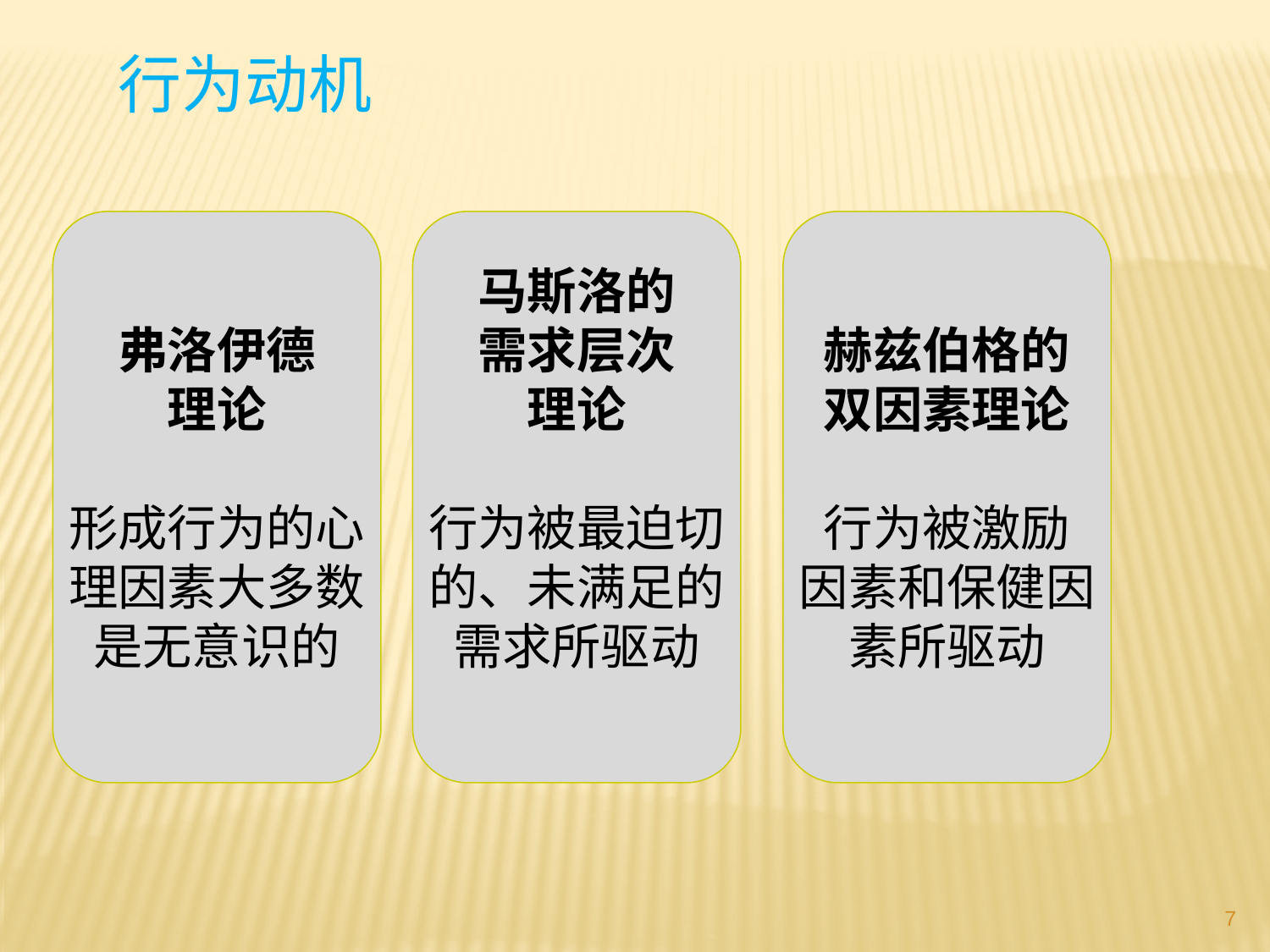

行为动机
弗洛伊德
理论

形成行为的心
理因素大多数
是无意识的
马斯洛的
需求层次
理论

行为被最迫切
的、未满足的
需求所驱动

赫兹伯格的
双因素理论

行为被激励
因素和保健因
素所驱动
7